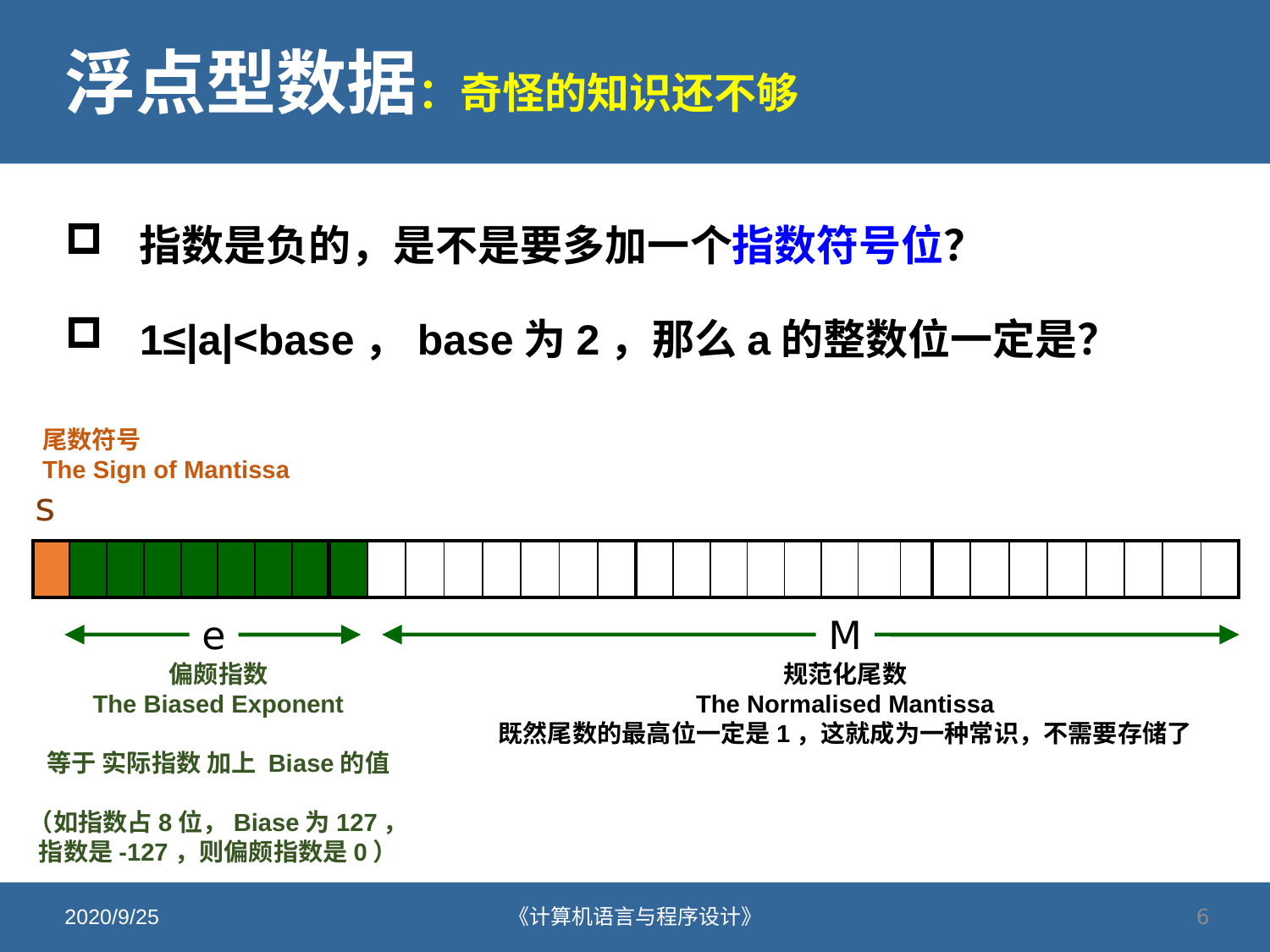

# 浮点型数据：奇怪的知识还不够
指数是负的，是不是要多加一个指数符号位？
1≤|a|<base，base为2，那么a的整数位一定是？

尾数符号
The Sign of Mantissa
s
|  |  |  |  |  |  |  |  |
| --- | --- | --- | --- | --- | --- | --- | --- |
|  |  |  |  |  |  |  |  |
| --- | --- | --- | --- | --- | --- | --- | --- |
|  |  |  |  |  |  |  |  |
| --- | --- | --- | --- | --- | --- | --- | --- |
|  |  |  |  |  |  |  |  |
| --- | --- | --- | --- | --- | --- | --- | --- |
e
M

偏颇指数
The Biased Exponent

等于 实际指数 加上 Biase的值

（如指数占8位，Biase为127，
指数是-127，则偏颇指数是0）

规范化尾数
The Normalised Mantissa
既然尾数的最高位一定是1，这就成为一种常识，不需要存储了
2020/9/25
《计算机语言与程序设计》
6